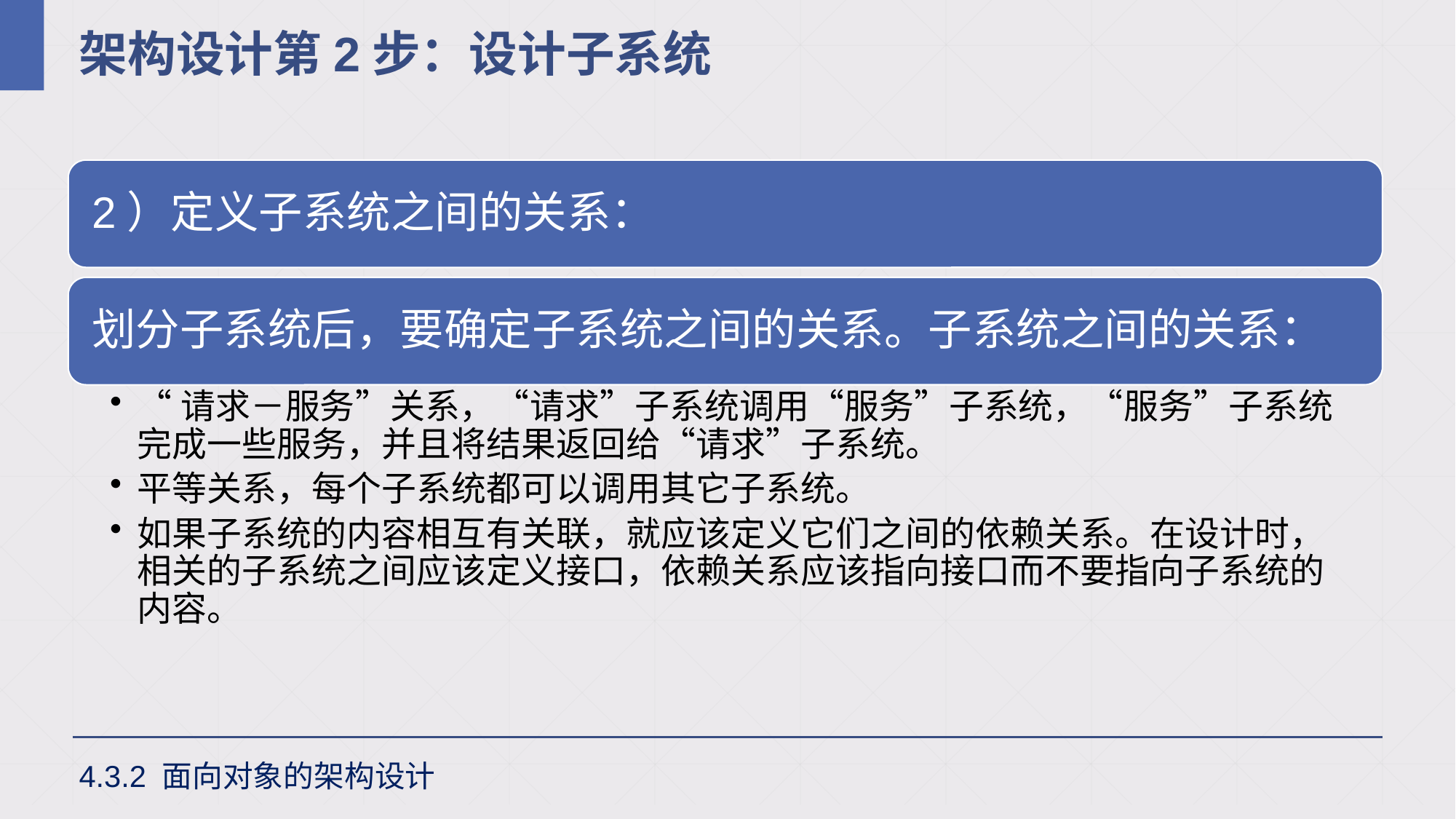

# 架构设计第2步：设计子系统
2）定义子系统之间的关系：
划分子系统后，要确定子系统之间的关系。子系统之间的关系：
“请求－服务”关系，“请求”子系统调用“服务”子系统，“服务”子系统完成一些服务，并且将结果返回给“请求”子系统。
平等关系，每个子系统都可以调用其它子系统。
如果子系统的内容相互有关联，就应该定义它们之间的依赖关系。在设计时，相关的子系统之间应该定义接口，依赖关系应该指向接口而不要指向子系统的内容。
4.3.2 面向对象的架构设计